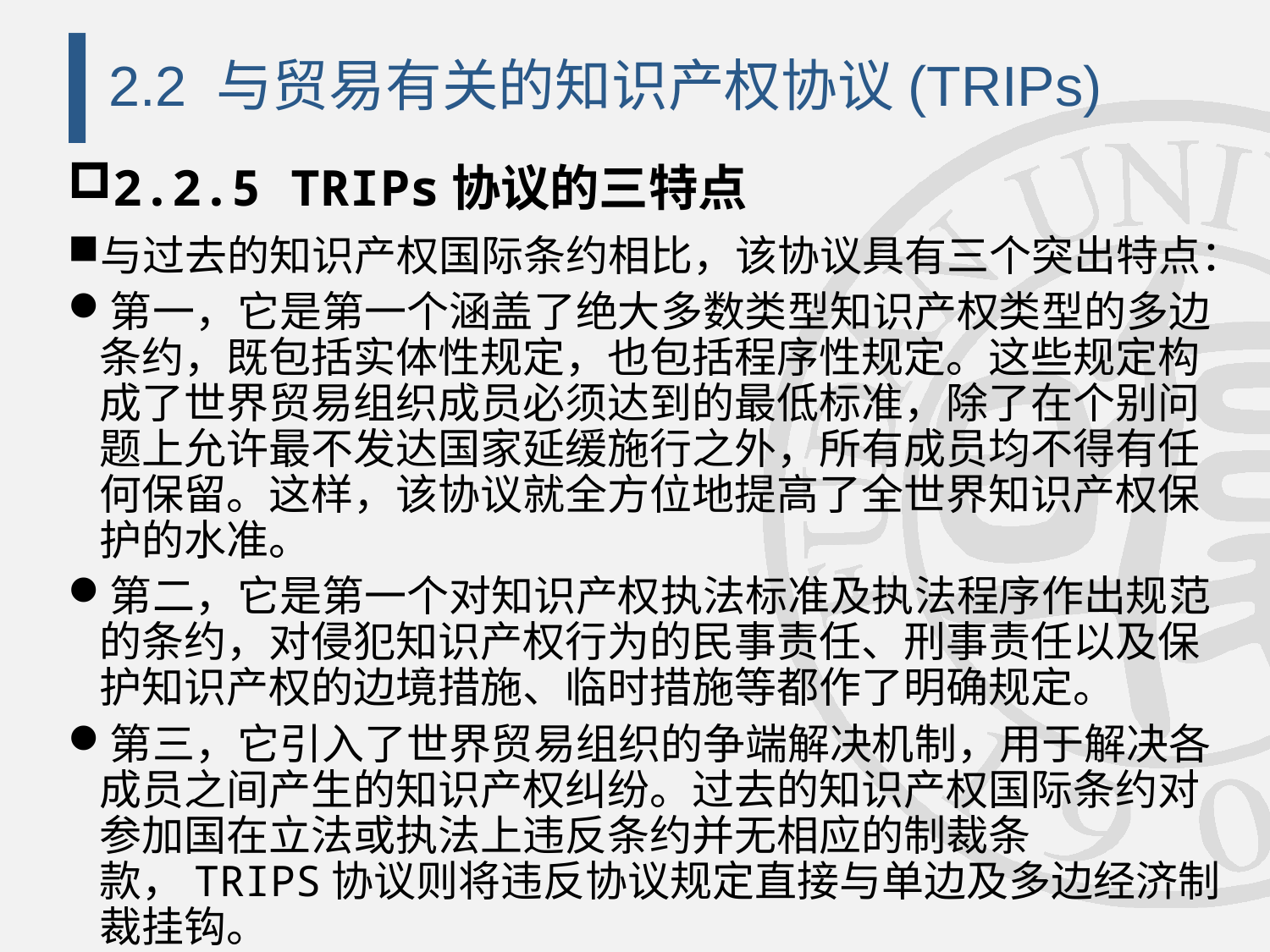

# 2.2 与贸易有关的知识产权协议(TRIPs)
2.2.5 TRIPs协议的三特点
与过去的知识产权国际条约相比，该协议具有三个突出特点：
第一，它是第一个涵盖了绝大多数类型知识产权类型的多边条约，既包括实体性规定，也包括程序性规定。这些规定构成了世界贸易组织成员必须达到的最低标准，除了在个别问题上允许最不发达国家延缓施行之外，所有成员均不得有任何保留。这样，该协议就全方位地提高了全世界知识产权保护的水准。
第二，它是第一个对知识产权执法标准及执法程序作出规范的条约，对侵犯知识产权行为的民事责任、刑事责任以及保护知识产权的边境措施、临时措施等都作了明确规定。
第三，它引入了世界贸易组织的争端解决机制，用于解决各成员之间产生的知识产权纠纷。过去的知识产权国际条约对参加国在立法或执法上违反条约并无相应的制裁条款，TRIPS协议则将违反协议规定直接与单边及多边经济制裁挂钩。